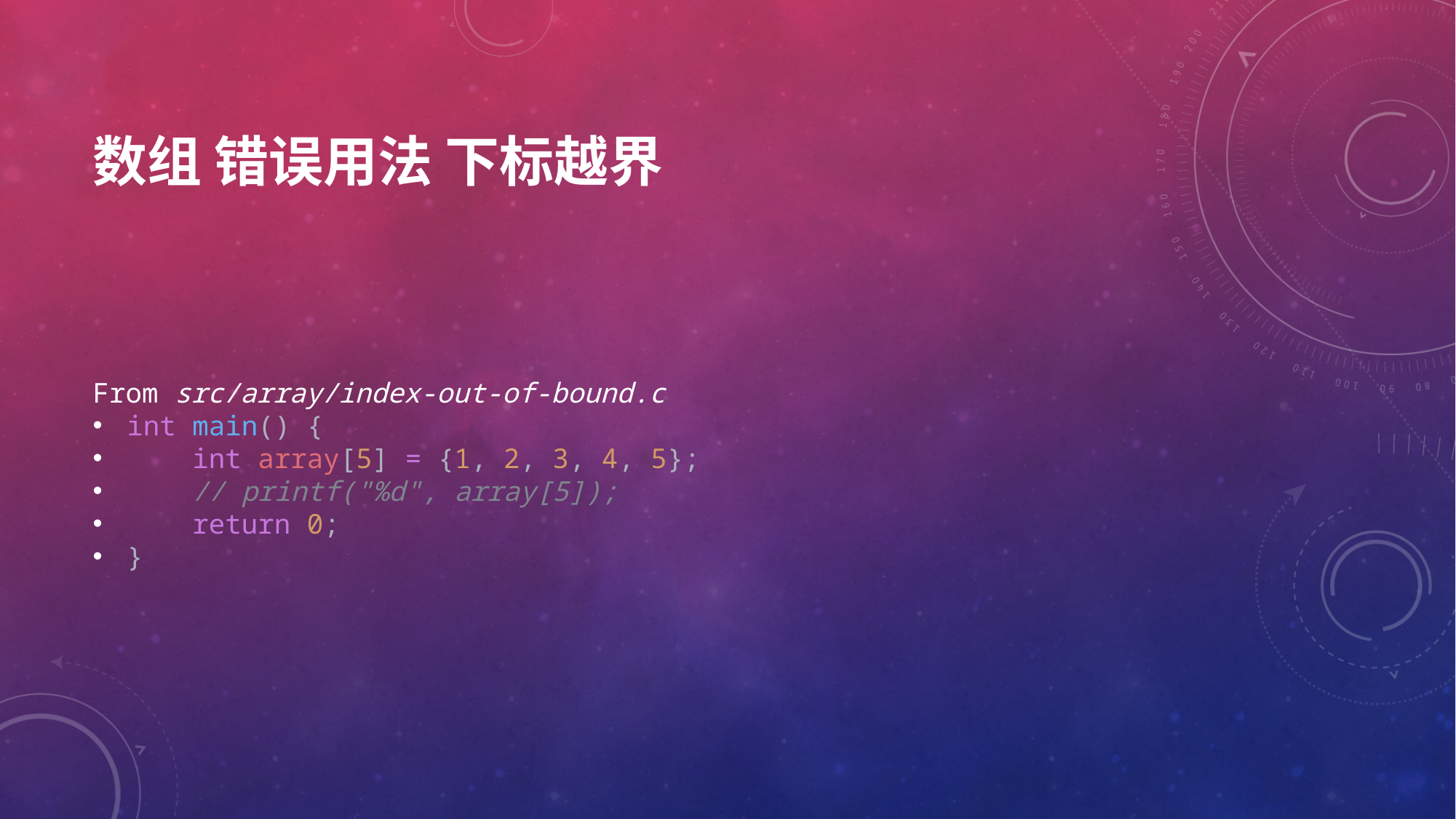

# 数组 错误用法 下标越界
From src/array/index-out-of-bound.c
int main() {
    int array[5] = {1, 2, 3, 4, 5};
    // printf("%d", array[5]);
    return 0;
}